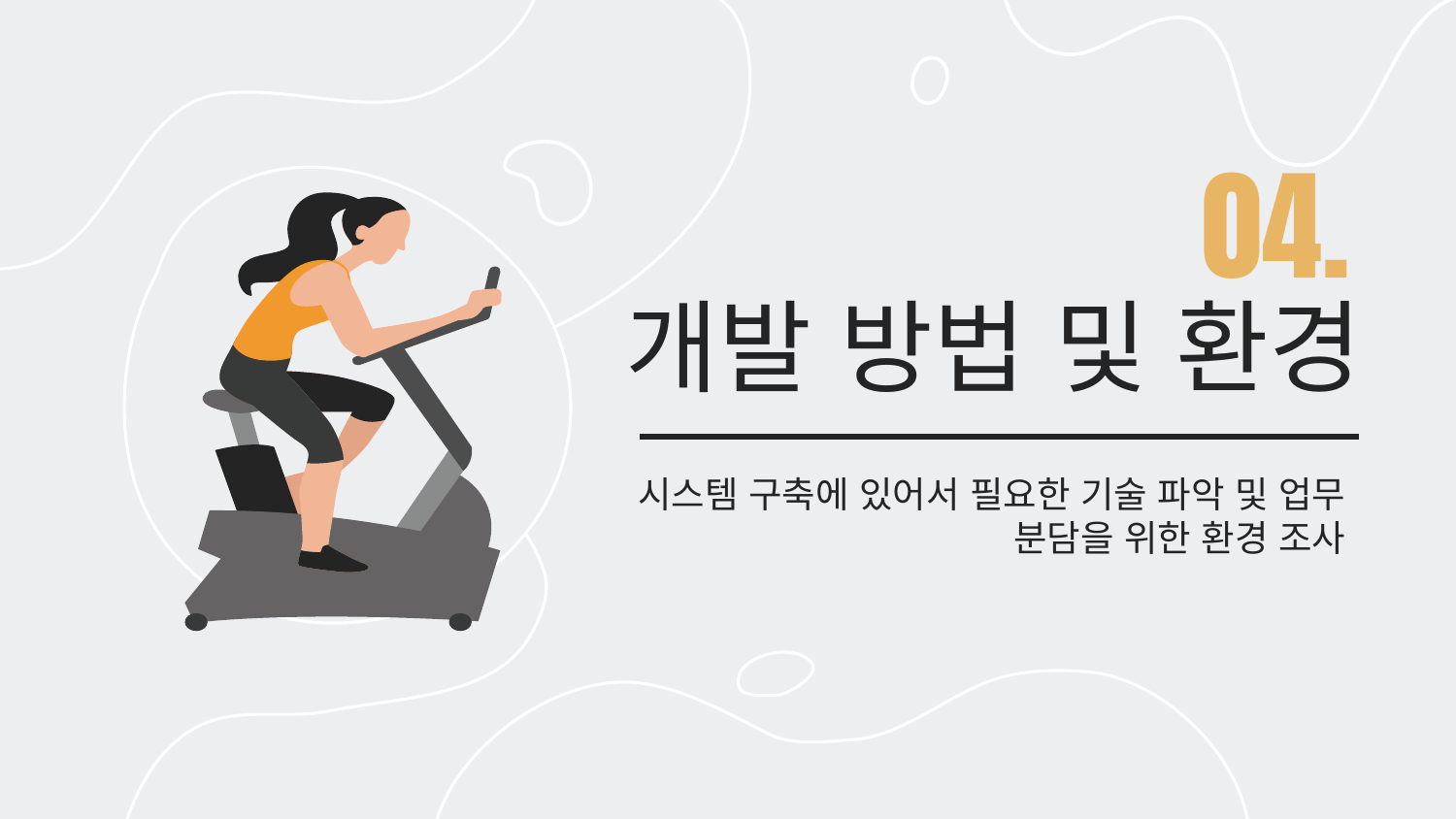

04.

# 개발 방법 및 환경
시스템 구축에 있어서 필요한 기술 파악 및 업무 분담을 위한 환경 조사